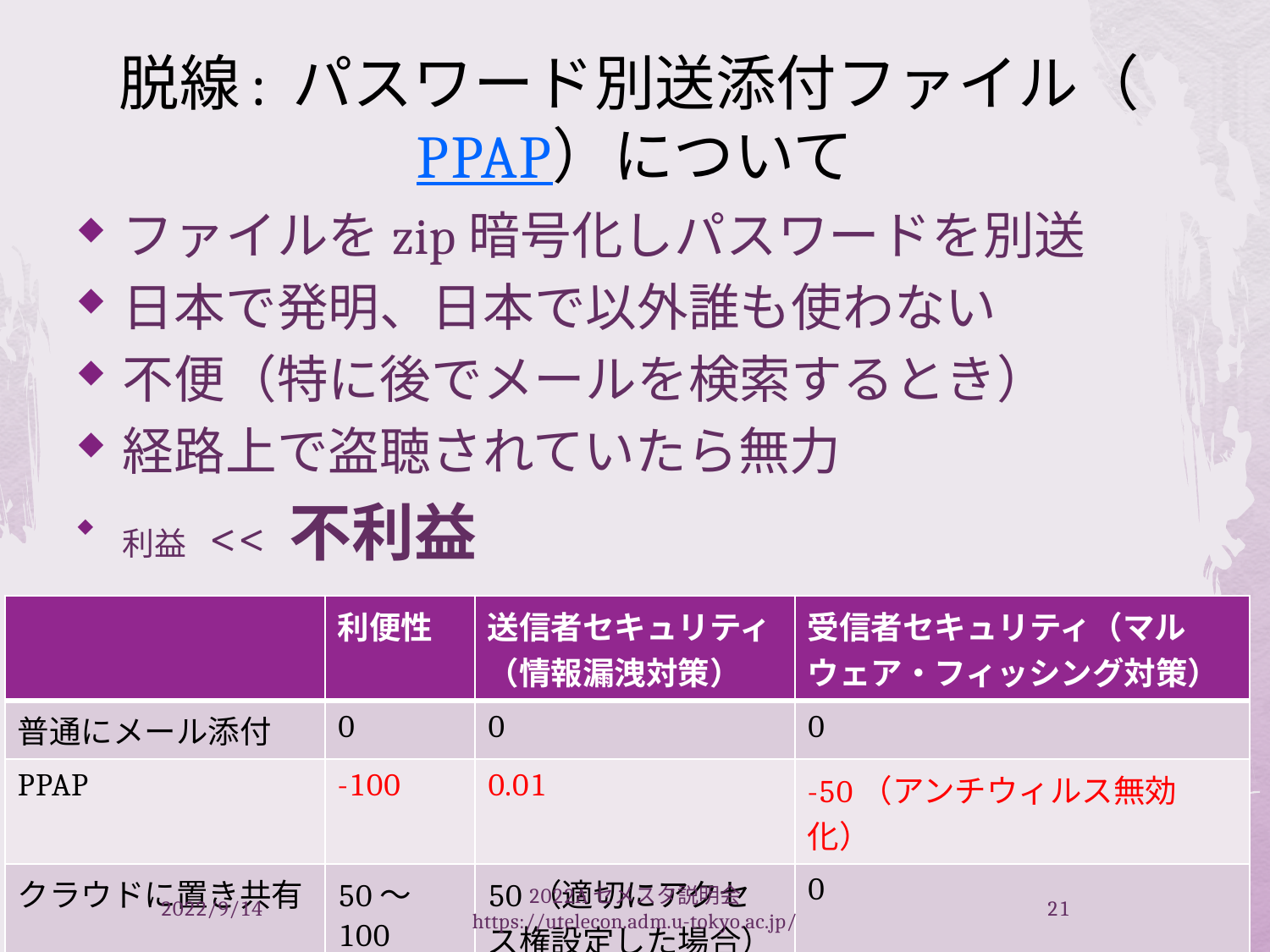

# 脱線: パスワード別送添付ファイル（PPAP）について
ファイルをzip暗号化しパスワードを別送
日本で発明、日本で以外誰も使わない
不便（特に後でメールを検索するとき）
経路上で盗聴されていたら無力
利益 << 不利益
|  | 利便性 | 送信者セキュリティ（情報漏洩対策） | 受信者セキュリティ（マルウェア・フィッシング対策） |
| --- | --- | --- | --- |
| 普通にメール添付 | 0 | 0 | 0 |
| PPAP | -100 | 0.01 | -50（アンチウィルス無効化） |
| クラウドに置き共有 | 50～100 | 50（適切にアクセス権設定した場合） | 0 |
2022/9/14
2022Aセメスタ説明会 https://utelecon.adm.u-tokyo.ac.jp/
21